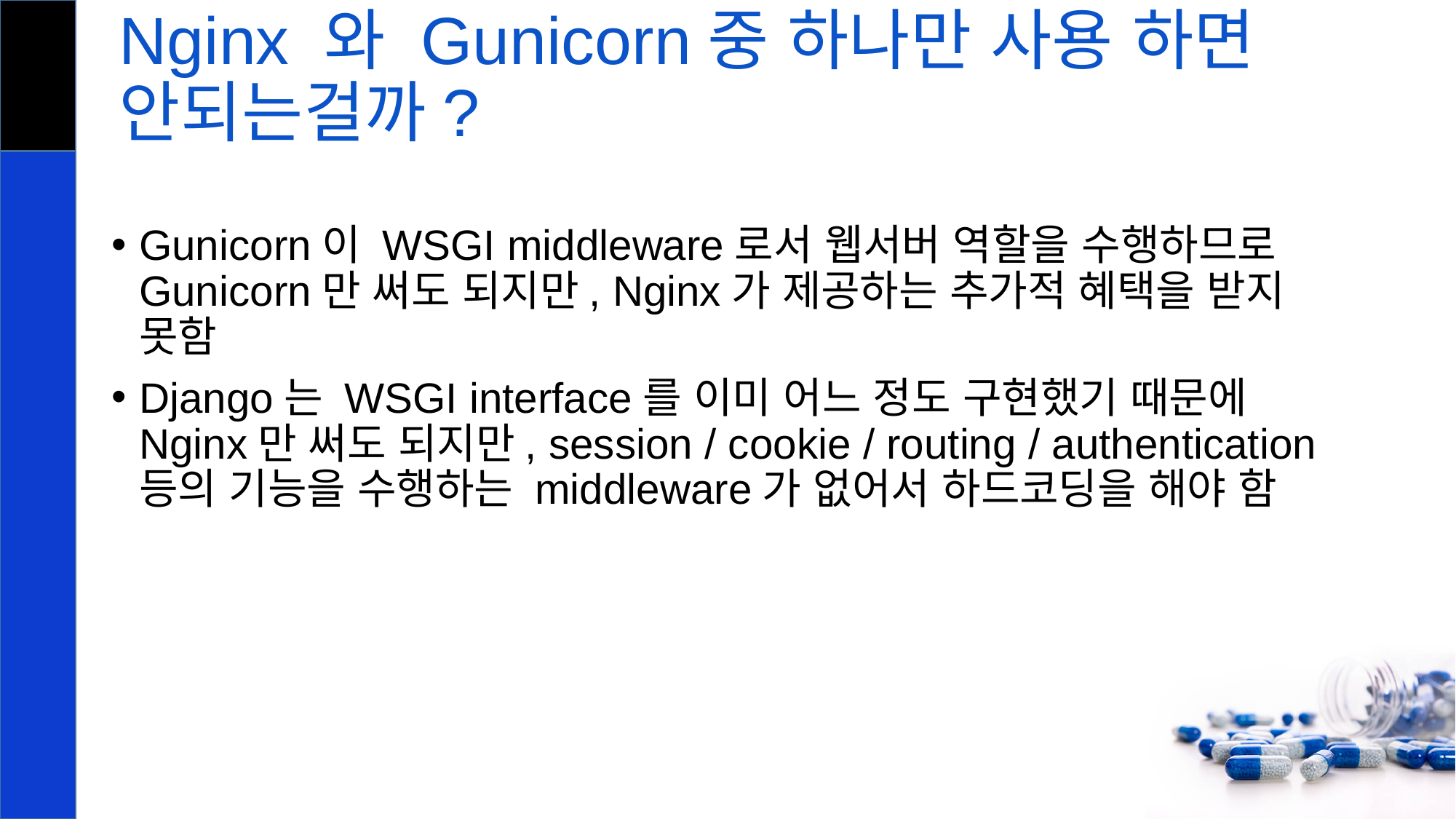

# Nginx 와 Gunicorn중 하나만 사용 하면 안되는걸까?
Gunicorn이 WSGI middleware로서 웹서버 역할을 수행하므로 Gunicorn만 써도 되지만, Nginx가 제공하는 추가적 혜택을 받지 못함
Django는 WSGI interface를 이미 어느 정도 구현했기 때문에 Nginx만 써도 되지만, session / cookie / routing / authentication 등의 기능을 수행하는 middleware가 없어서 하드코딩을 해야 함